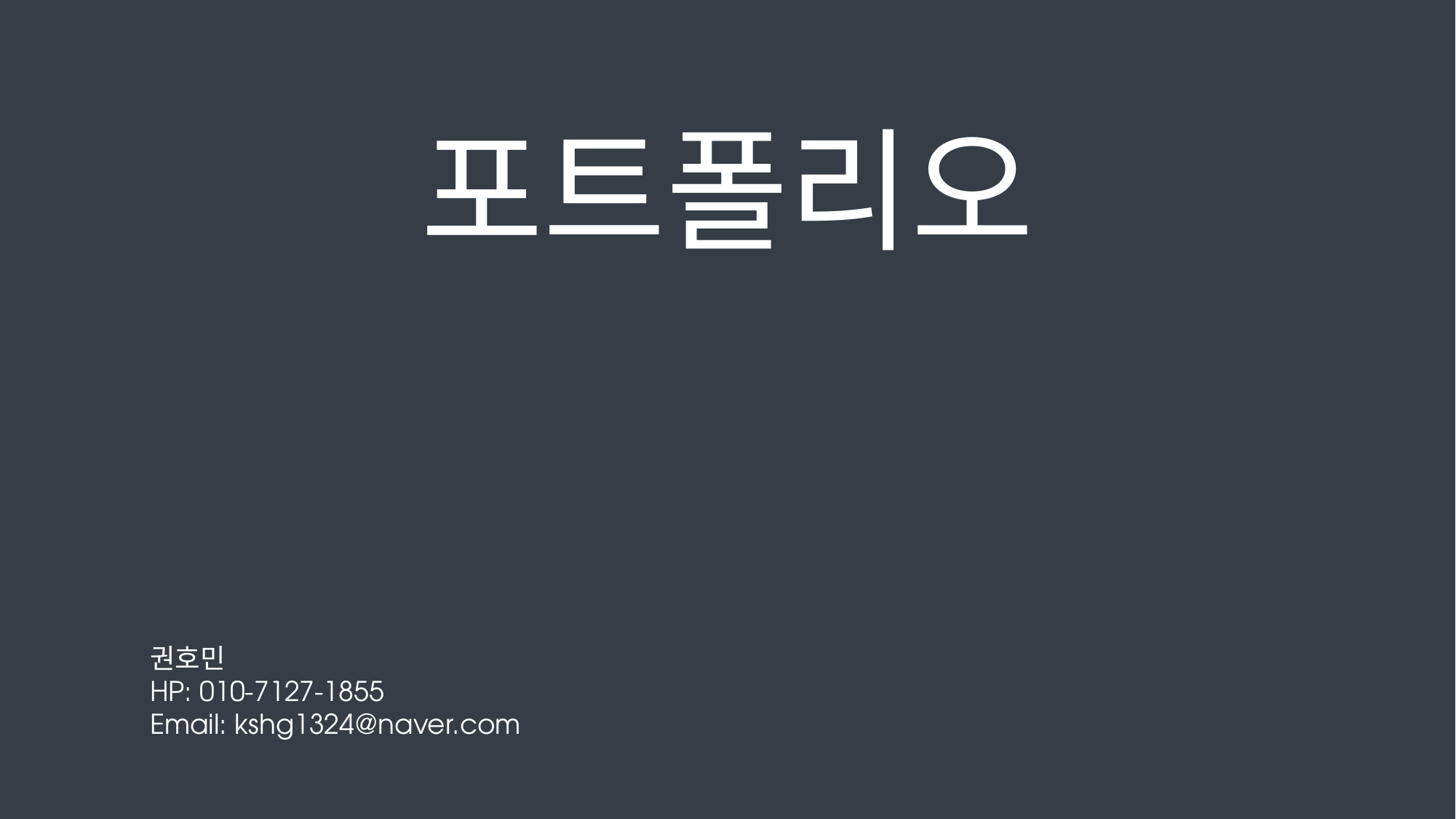

# 포트폴리오
권호민
HP: 010-7127-1855
Email: kshg1324@naver.com